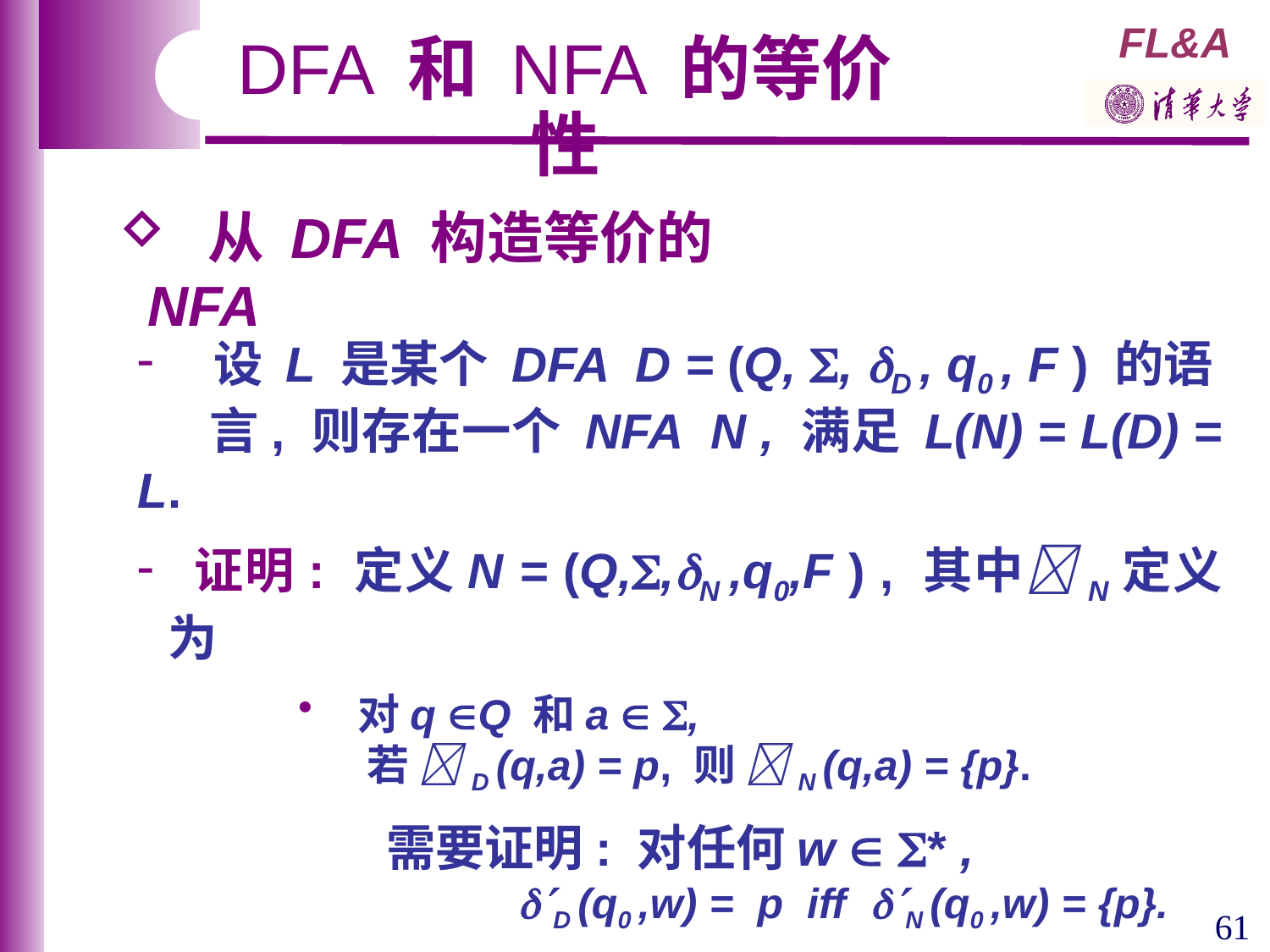

DFA 和 NFA 的等价性
  从 DFA 构造等价的 NFA
   设 L 是某个 DFA  D = (Q, Σ, δD , q0 , F ) 的语
     言, 则存在一个 NFA  N , 满足 L(N) = L(D) = L.

 证明: 定义N = (Q,Σ,δN ,q0,F ) , 其中δN定义为

  对q ∈Q 和a ∈ Σ,
   若 δD (q,a) = p, 则 δN (q,a) = {p}.

     需要证明: 对任何w ∈ Σ* ,
                δ′D (q0 ,w) =  p  iff  δ′N (q0 ,w) = {p}.

     归纳于 | w | 易证上述命题.   
61